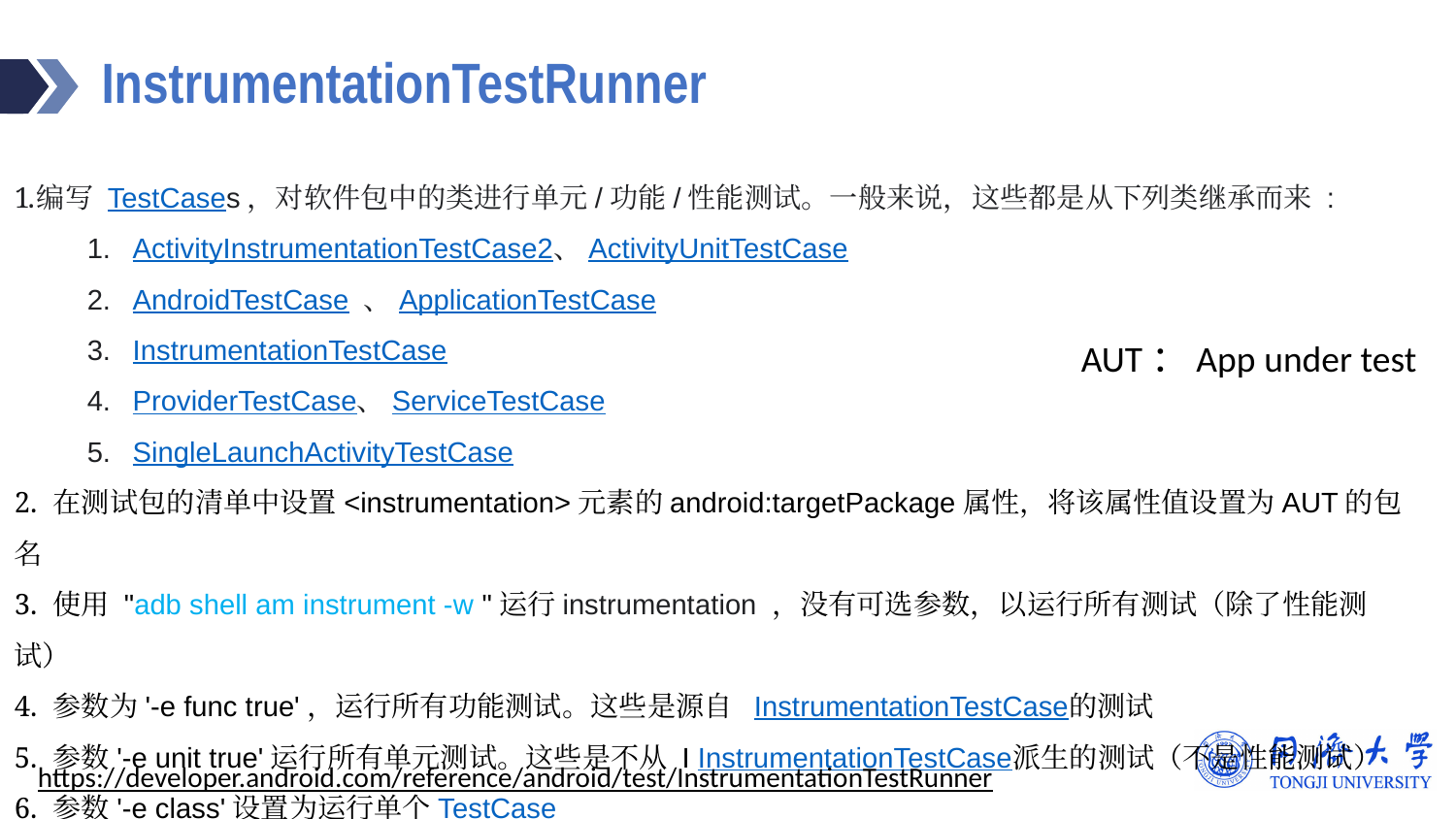

# InstrumentationTestRunner
编写 TestCases，对软件包中的类进行单元/功能/性能测试。一般来说，这些都是从下列类继承而来 :
ActivityInstrumentationTestCase2、ActivityUnitTestCase
AndroidTestCase 、ApplicationTestCase
InstrumentationTestCase
ProviderTestCase、ServiceTestCase
SingleLaunchActivityTestCase
 在测试包的清单中设置<instrumentation>元素的android:targetPackage属性，将该属性值设置为AUT的包名
 使用 "adb shell am instrument -w "运行instrumentation ，没有可选参数，以运行所有测试（除了性能测试）
 参数为'-e func true'，运行所有功能测试。这些是源自  InstrumentationTestCase的测试
 参数'-e unit true'运行所有单元测试。这些是不从 I InstrumentationTestCase派生的测试（不是性能测试）
 参数'-e class'设置为运行单个TestCase
AUT：App under test
https://developer.android.com/reference/android/test/InstrumentationTestRunner